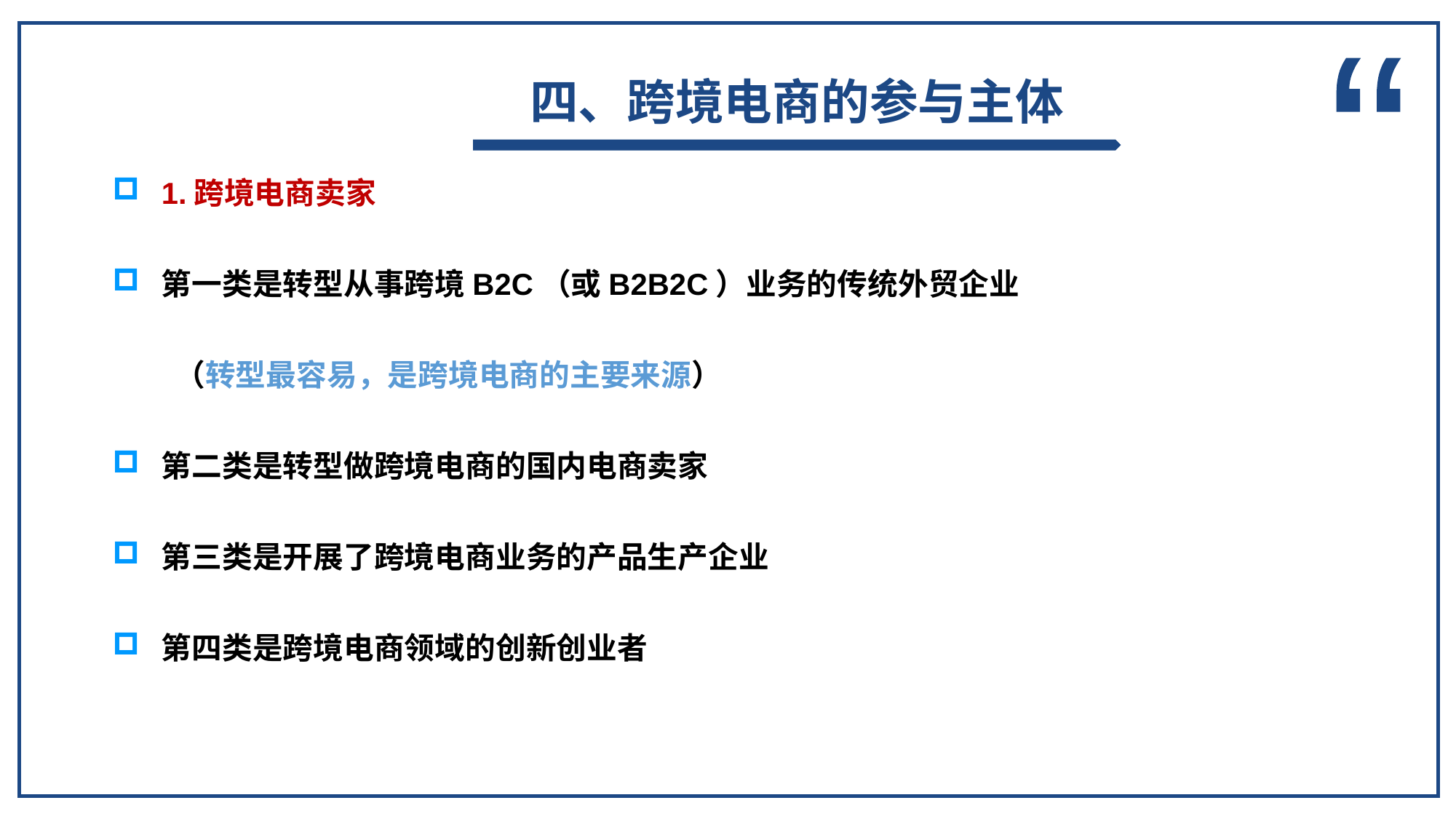

“
四、跨境电商的参与主体

1.跨境电商卖家
第一类是转型从事跨境B2C（或B2B2C）业务的传统外贸企业
        （转型最容易，是跨境电商的主要来源）
第二类是转型做跨境电商的国内电商卖家
第三类是开展了跨境电商业务的产品生产企业
第四类是跨境电商领域的创新创业者